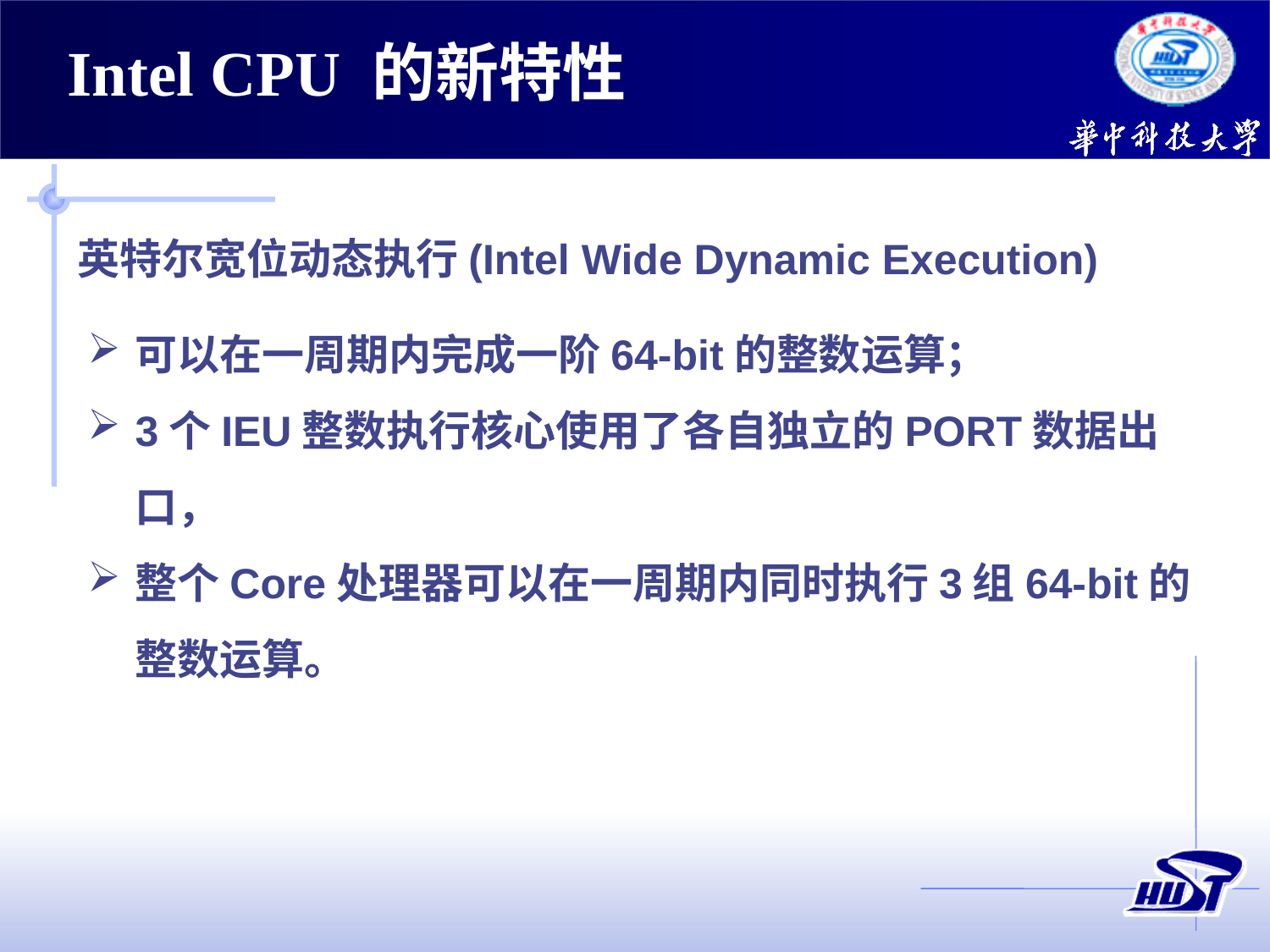

Intel CPU 的新特性
英特尔宽位动态执行(Intel Wide Dynamic Execution)
可以在一周期内完成一阶64-bit的整数运算；
3个IEU整数执行核心使用了各自独立的PORT数据出口，
整个Core处理器可以在一周期内同时执行3组64-bit的整数运算。